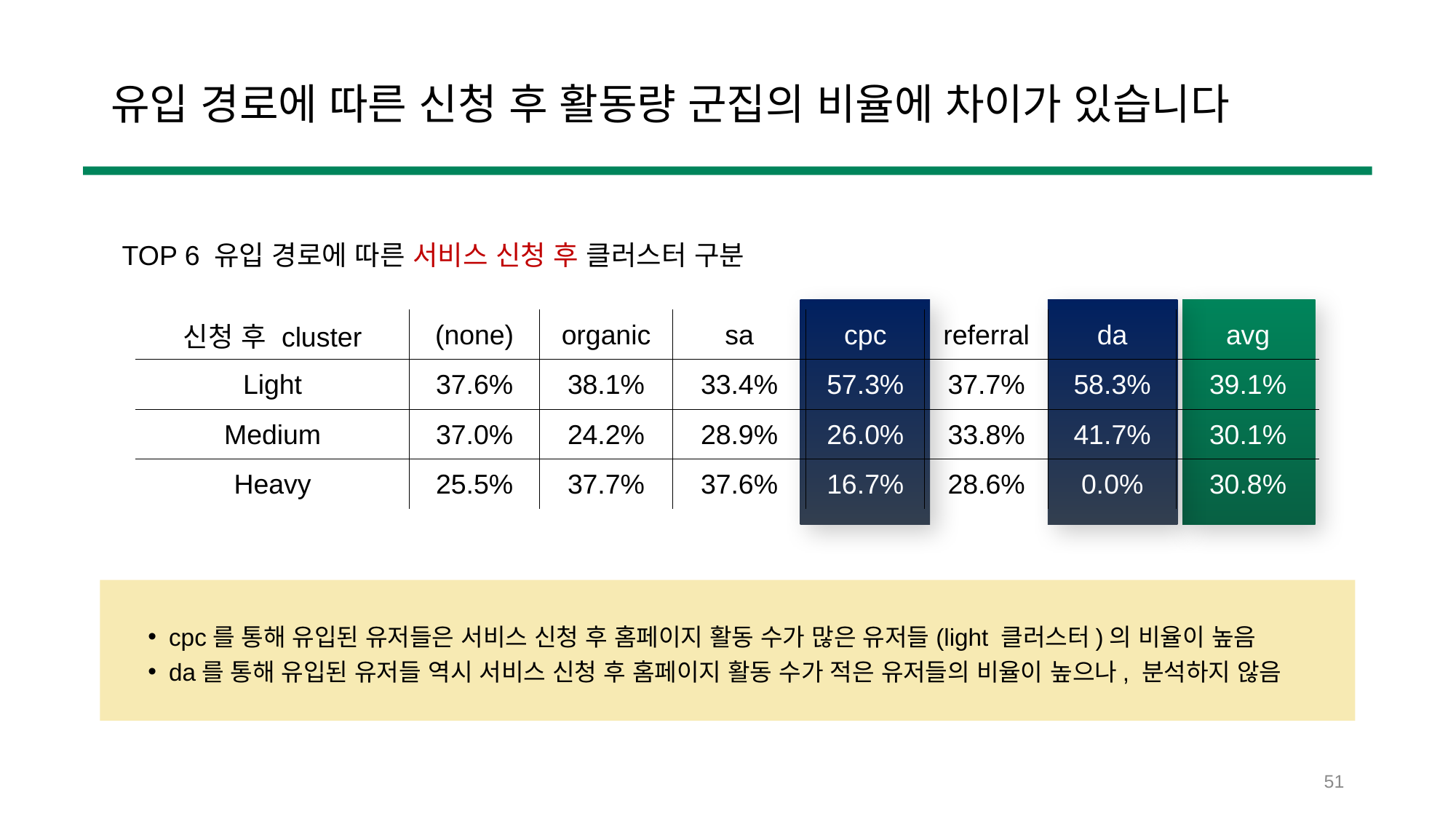

# 유입 경로에 따른 신청 후 활동량 군집의 비율에 차이가 있습니다

TOP 6 유입 경로에 따른 서비스 신청 후 클러스터 구분

| 신청 후 cluster | (none) | organic | sa | cpc | referral | da | avg |
| --- | --- | --- | --- | --- | --- | --- | --- |
| Light | 37.6% | 38.1% | 33.4% | 57.3% | 37.7% | 58.3% | 39.1% |
| Medium | 37.0% | 24.2% | 28.9% | 26.0% | 33.8% | 41.7% | 30.1% |
| Heavy | 25.5% | 37.7% | 37.6% | 16.7% | 28.6% | 0.0% | 30.8% |

cpc를 통해 유입된 유저들은 서비스 신청 후 홈페이지 활동 수가 많은 유저들(light 클러스터)의 비율이 높음
da를 통해 유입된 유저들 역시 서비스 신청 후 홈페이지 활동 수가 적은 유저들의 비율이 높으나, 분석하지 않음
51